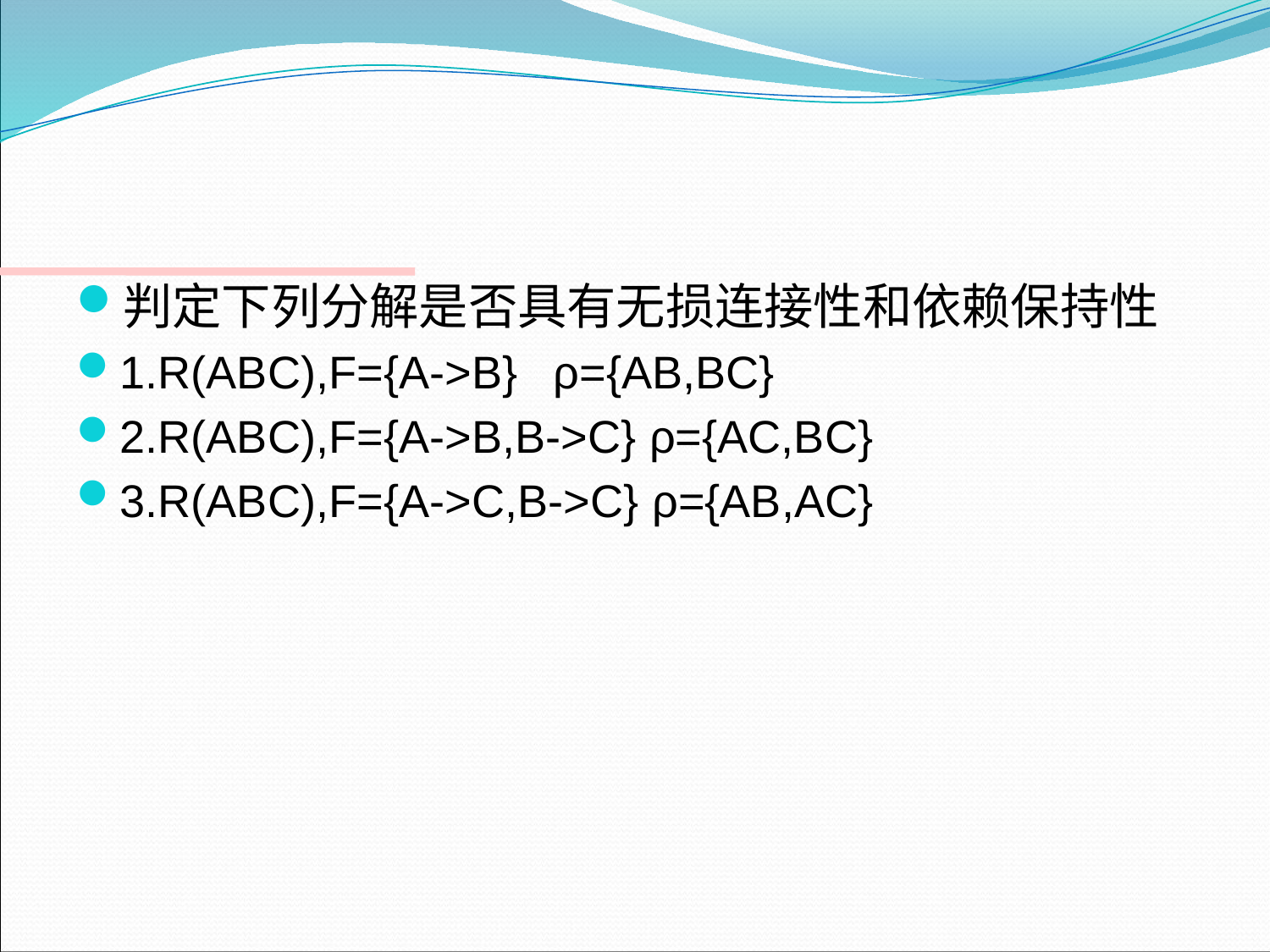

#
判定下列分解是否具有无损连接性和依赖保持性
1.R(ABC),F={A->B}   ρ={AB,BC}
2.R(ABC),F={A->B,B->C} ρ={AC,BC}
3.R(ABC),F={A->C,B->C} ρ={AB,AC}

651